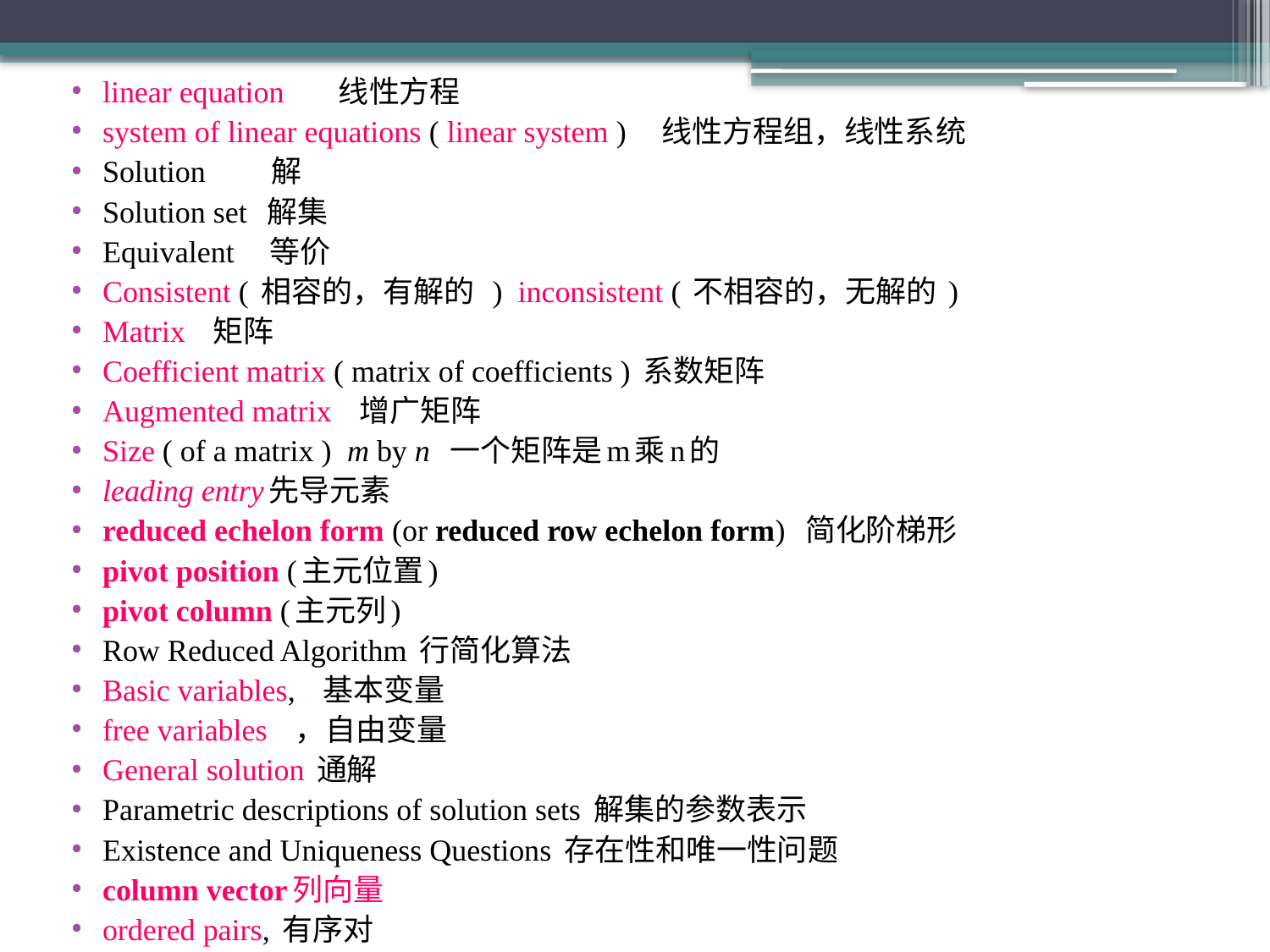

linear equation 	线性方程
system of linear equations ( linear system )    线性方程组，线性系统
Solution        解
Solution set  解集
Equivalent    等价
Consistent ( 相容的，有解的  )  inconsistent ( 不相容的，无解的 )
Matrix   矩阵
Coefficient matrix ( matrix of coefficients ) 系数矩阵
Augmented matrix   增广矩阵
Size ( of a matrix )  m by n  一个矩阵是m乘n的
leading entry先导元素
reduced echelon form (or reduced row echelon form)  简化阶梯形
pivot position (主元位置)
pivot column (主元列)
Row Reduced Algorithm 行简化算法
Basic variables,   基本变量
free variables   ，自由变量
General solution 通解
Parametric descriptions of solution sets 解集的参数表示
Existence and Uniqueness Questions 存在性和唯一性问题
column vector列向量
ordered pairs, 有序对